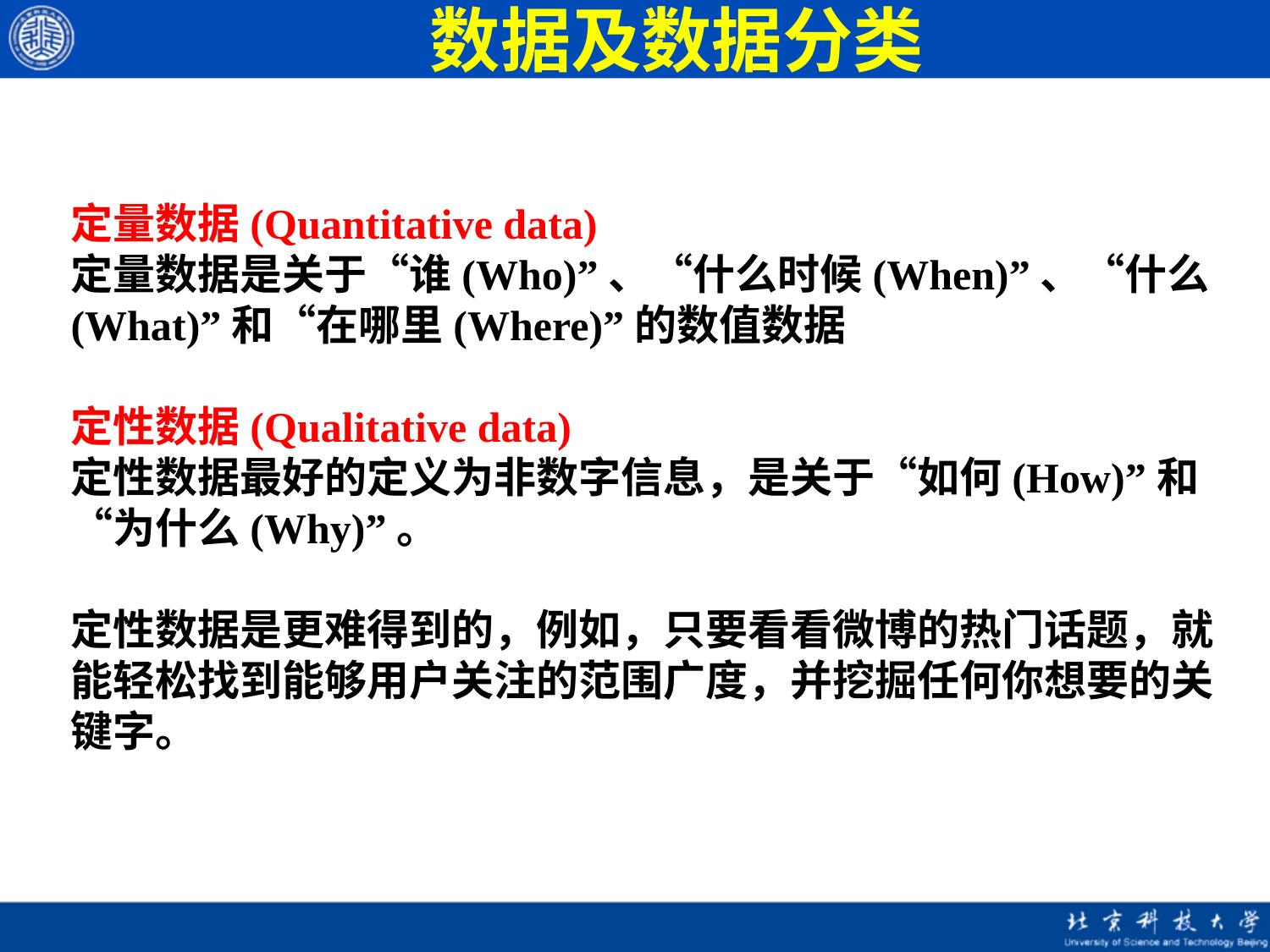

数据及数据分类
定量数据(Quantitative data)
定量数据是关于“谁(Who)”、“什么时候(When)”、“什么(What)”和“在哪里(Where)”的数值数据

定性数据(Qualitative data)
定性数据最好的定义为非数字信息，是关于“如何(How)”和“为什么(Why)”。

定性数据是更难得到的，例如，只要看看微博的热门话题，就能轻松找到能够用户关注的范围广度，并挖掘任何你想要的关键字。